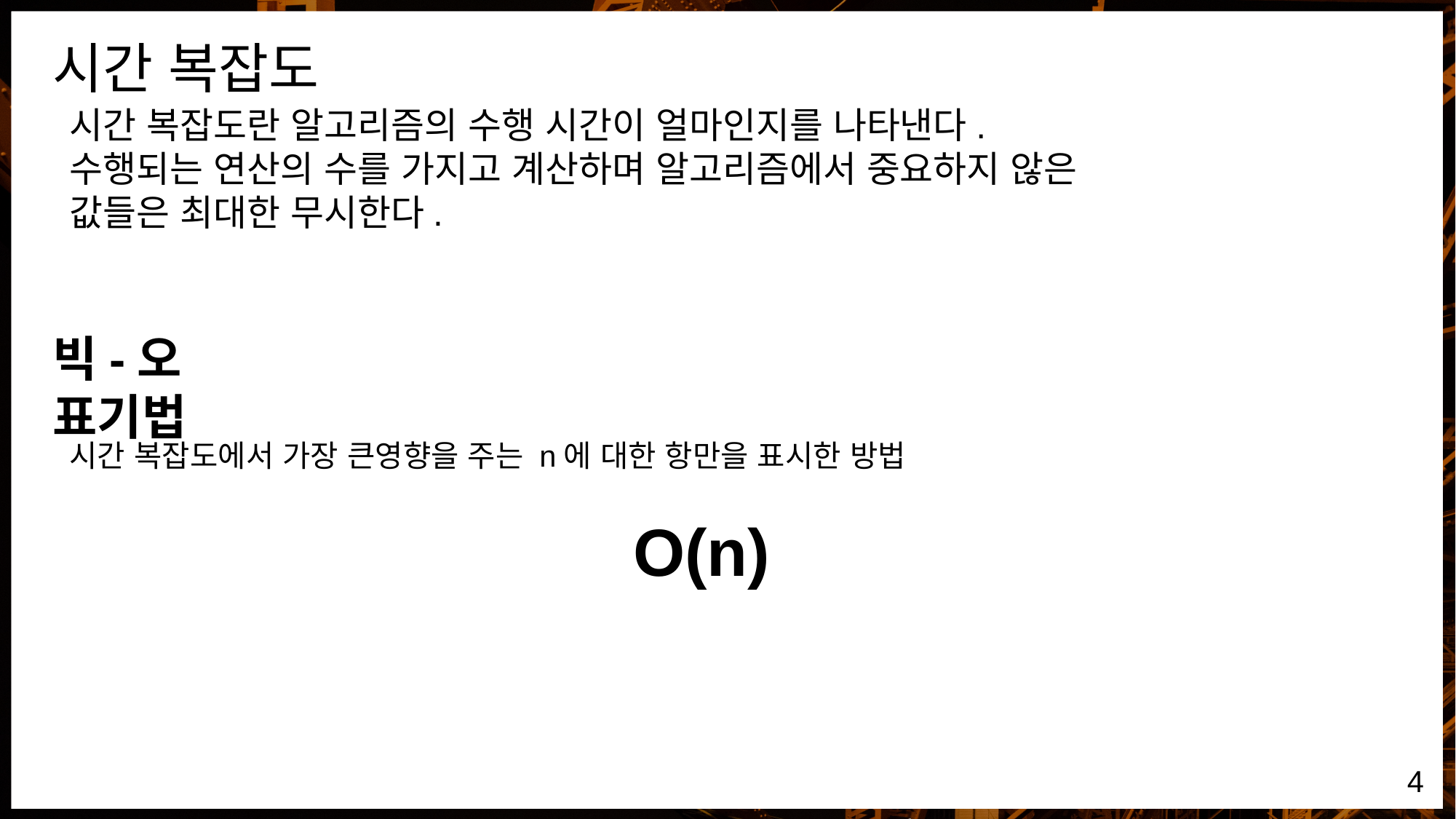

시간 복잡도
시간 복잡도란 알고리즘의 수행 시간이 얼마인지를 나타낸다.
수행되는 연산의 수를 가지고 계산하며 알고리즘에서 중요하지 않은 값들은 최대한 무시한다.
빅-오 표기법
시간 복잡도에서 가장 큰영향을 주는 n에 대한 항만을 표시한 방법

         O(n)
4